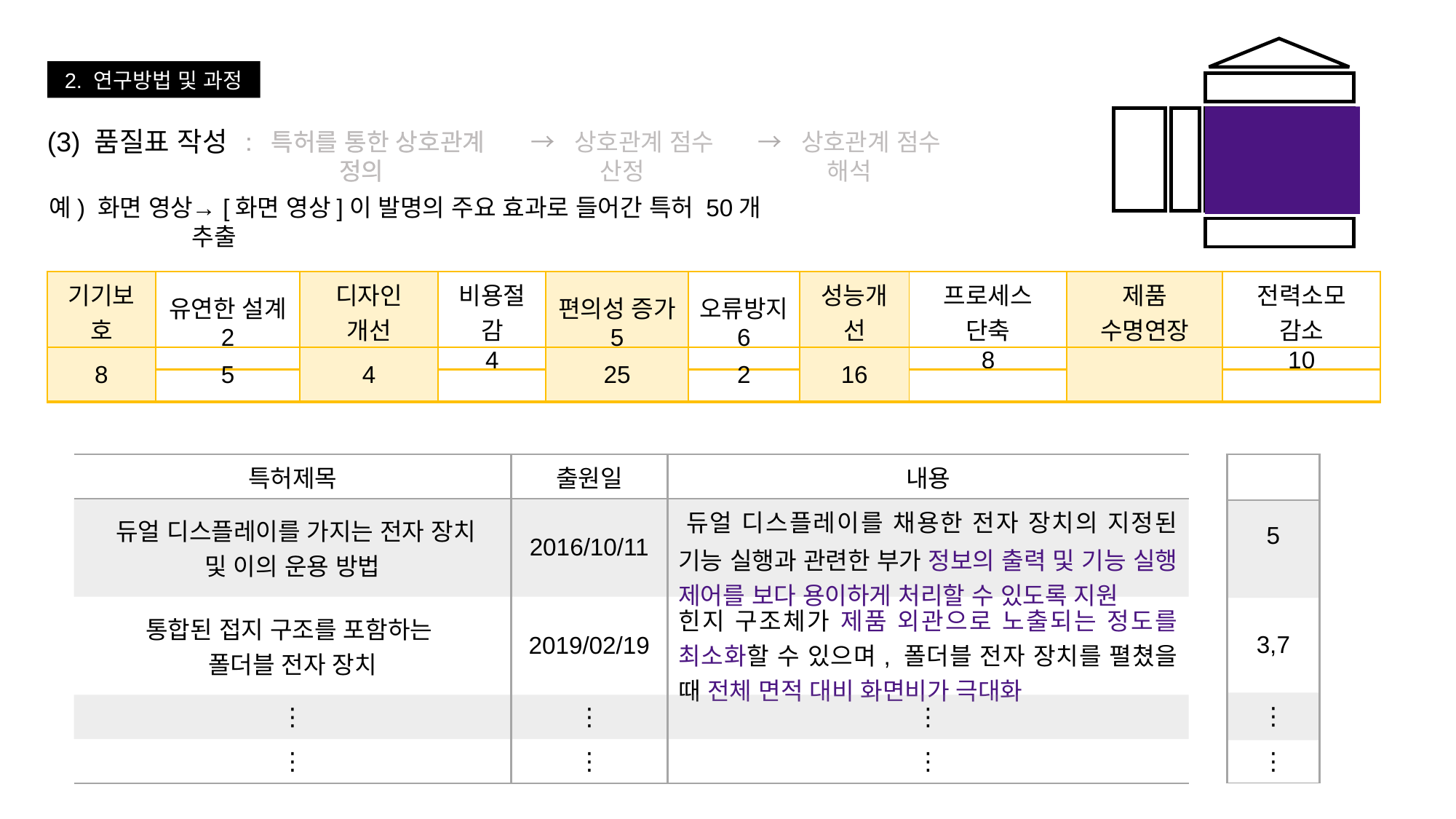

2. 연구방법 및 과정

(3) 품질표 작성
:  특허를 통한 상호관계 정의
:  특허를 통한 상호관계 정의
→  상호관계 점수 산정
→  상호관계 점수 해석
예) 화면 영상
→ [화면 영상]이 발명의 주요 효과로 들어간 특허 50개 추출
| 기기보호 1 | 유연한 설계 2 | 디자인 개선 3 | 비용절감 4 | 편의성 증가 5 | 오류방지 6 | 성능개선 7 | 프로세스 단축 8 | 제품 수명연장 9 | 전력소모 감소 10 |
| --- | --- | --- | --- | --- | --- | --- | --- | --- | --- |
| 8 | 5 | 4 |  | 25 | 2 | 16 |  |  |  |
| --- | --- | --- | --- | --- | --- | --- | --- | --- | --- |
|  |
| --- |
| 5 |
| 3,7 |
| ⋮ |
| ⋮ |
| 특허제목 | 출원일 | 내용 |
| --- | --- | --- |
| 듀얼 디스플레이를 가지는 전자 장치 및 이의 운용 방법 | 2016/10/11 | ﻿듀얼 디스플레이를 채용한 전자 장치의 지정된 기능 실행과 관련한 부가 정보의 출력 및 기능 실행 제어를 보다 용이하게 처리할 수 있도록 지원 |
| 통합된 접지 구조를 포함하는 폴더블 전자 장치 | 2019/02/19 | 힌지 구조체가 제품 외관으로 노출되는 정도를 최소화할 수 있으며, 폴더블 전자 장치를 펼쳤을 때 전체 면적 대비 화면비가 극대화 |
| ⋮ | ⋮ | ⋮ |
| ⋮ | ⋮ | ⋮ |